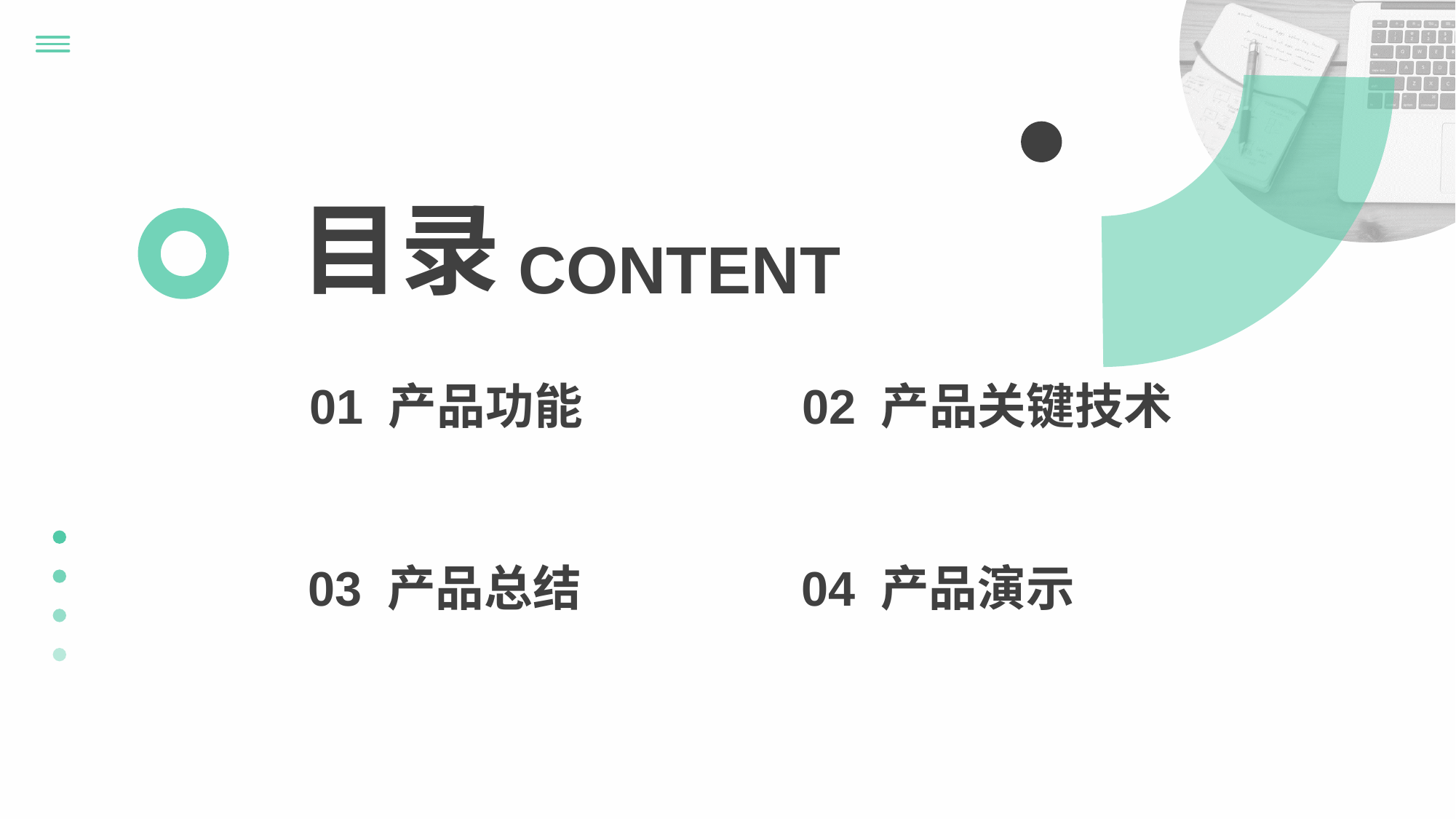

目录

CONTENT
01 产品功能
02 产品关键技术

03 产品总结
04 产品演示